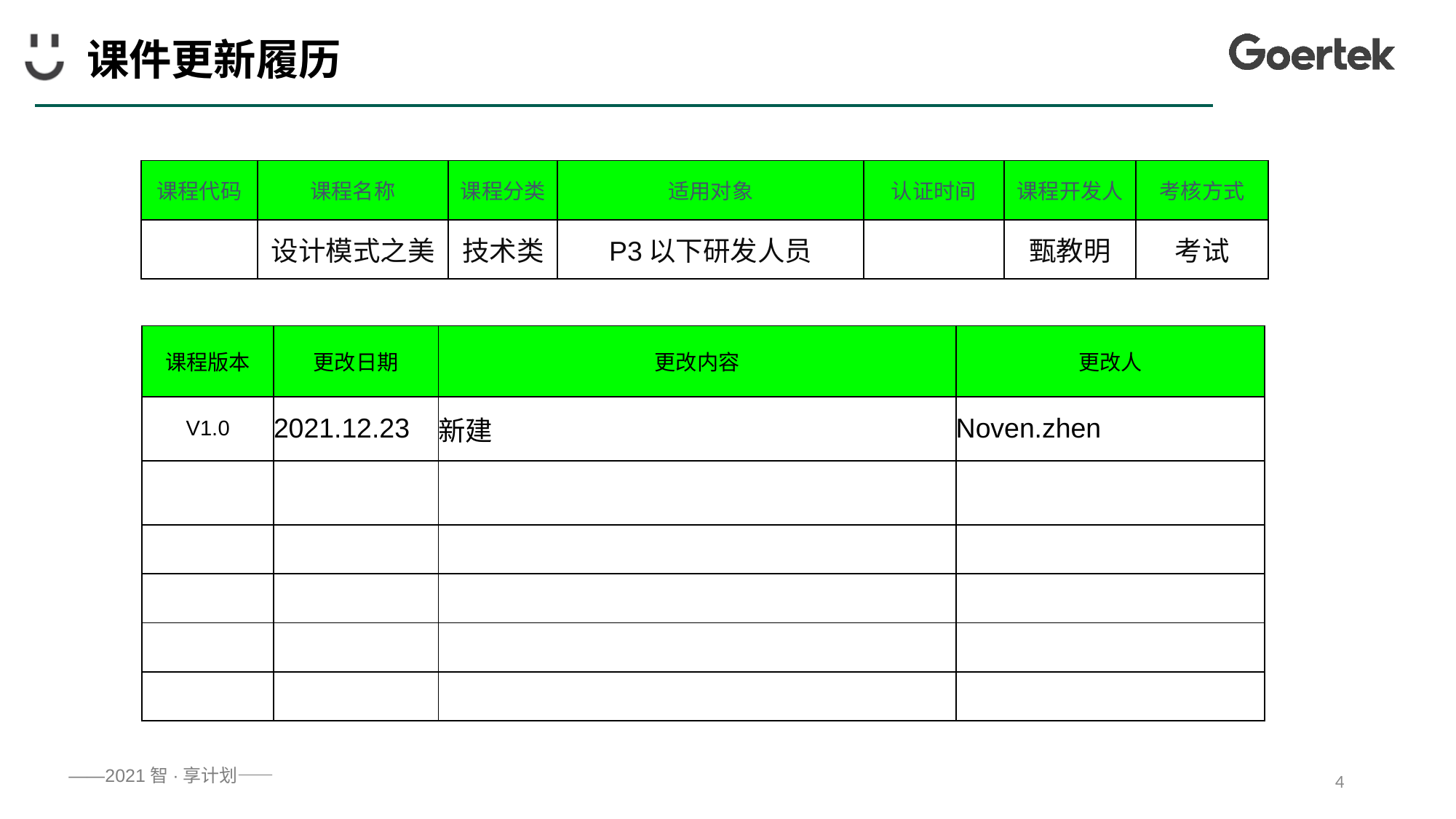

# 课件更新履历
| 课程代码 | 课程名称 | 课程分类 | 适用对象 | 认证时间 | 课程开发人 | 考核方式 |
| --- | --- | --- | --- | --- | --- | --- |
|  | 设计模式之美 | 技术类 | P3以下研发人员 |  | 甄教明 | 考试 |
| 课程版本 | 更改日期 | 更改内容 | 更改人 |
| --- | --- | --- | --- |
| V1.0 | 2021.12.23 | 新建 | Noven.zhen |
|  |  |  |  |
|  |  |  |  |
|  |  |  |  |
|  |  |  |  |
|  |  |  |  |
4